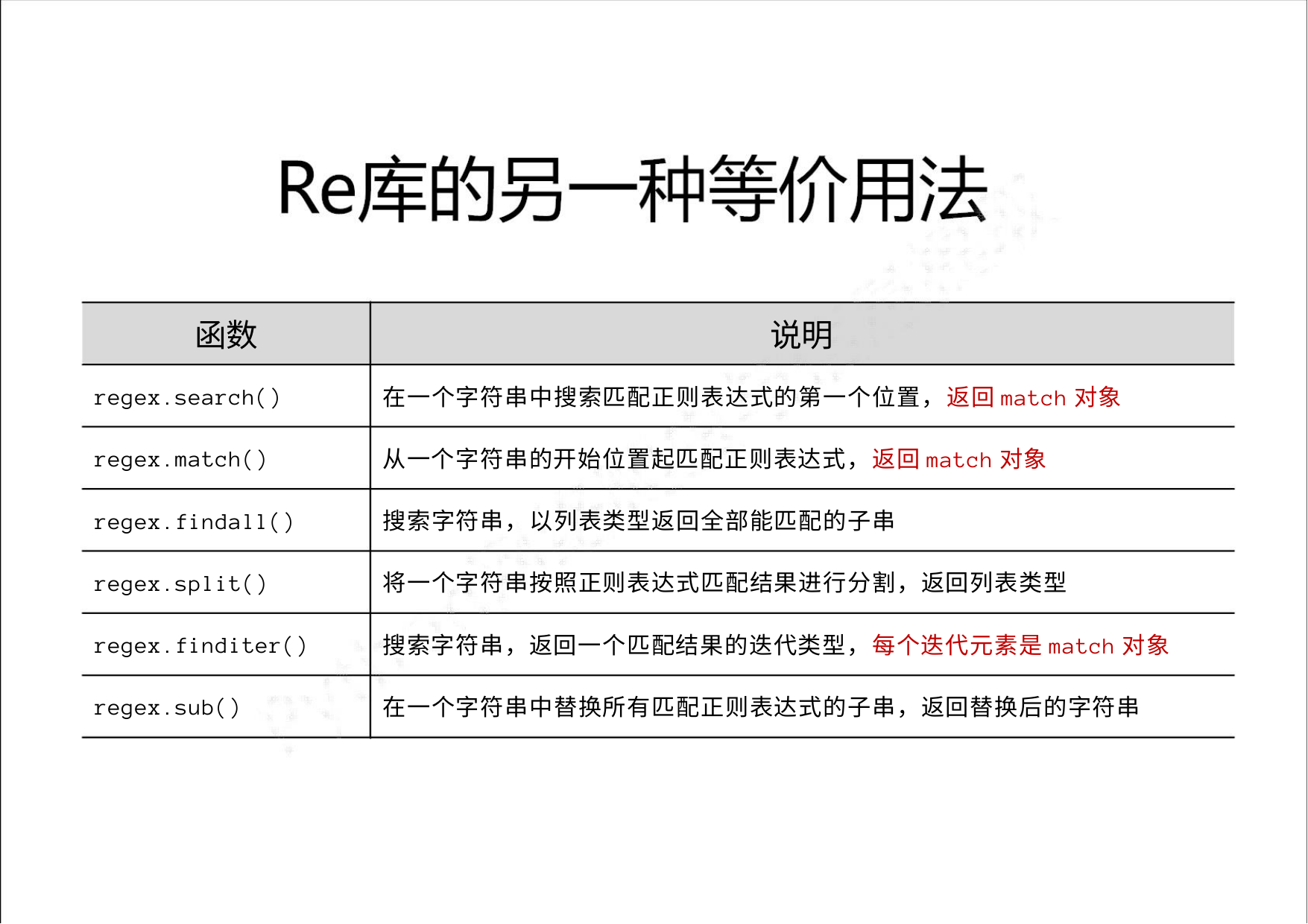

函数
说明
在一个字符串中搜索匹配正则表达式的第一个位置，返回match对象
从一个字符串的开始位置起匹配正则表达式，返回match对象
搜索字符串，以列表类型返回全部能匹配的子串
regex.search()
regex.match()
regex.findall()
regex.split()
regex.finditer()
regex.sub()
将一个字符串按照正则表达式匹配结果进行分割，返回列表类型
搜索字符串，返回一个匹配结果的迭代类型，每个迭代元素是match对象
在一个字符串中替换所有匹配正则表达式的子串，返回替换后的字符串